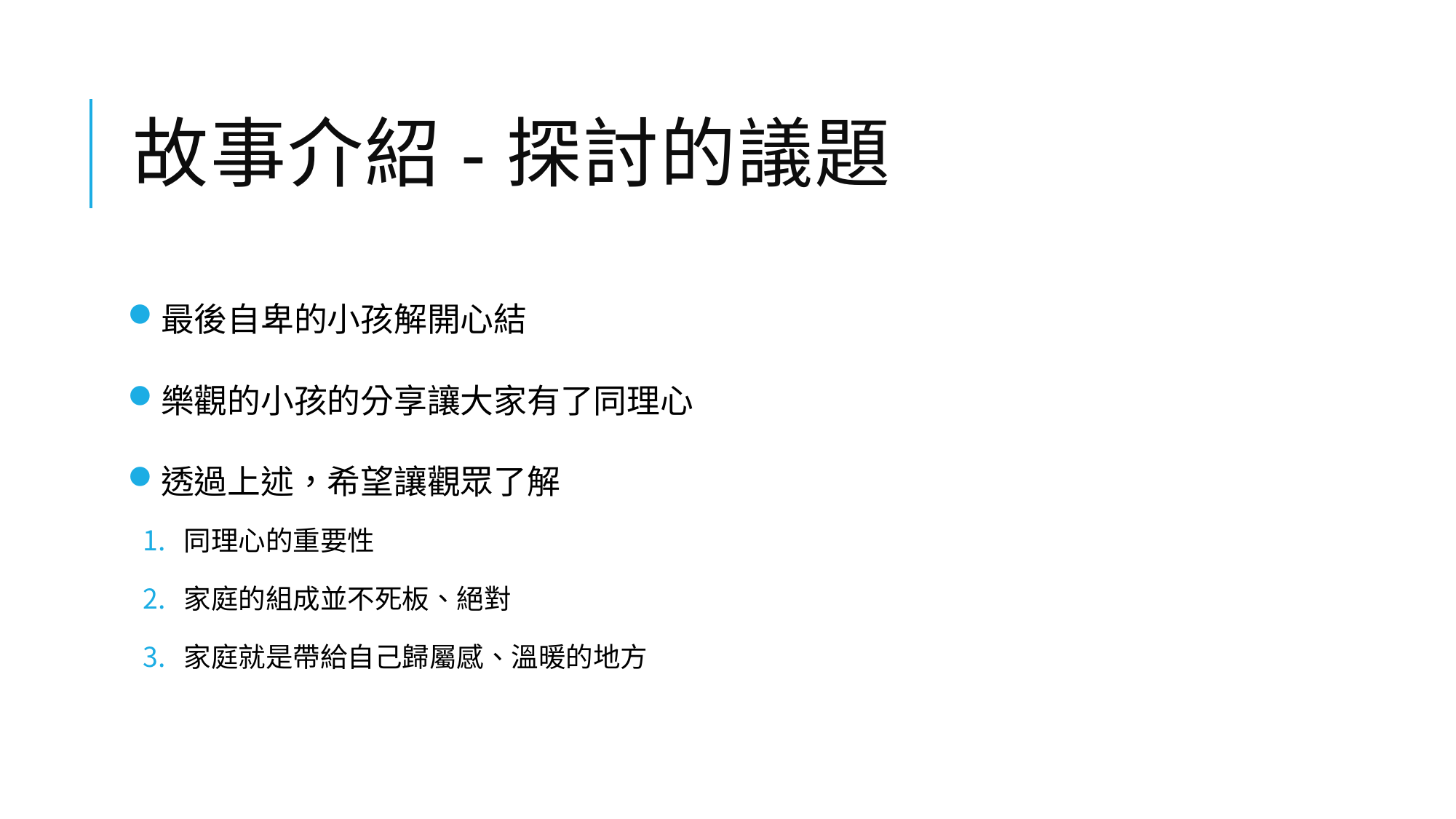

# 故事介紹-探討的議題
最後自卑的小孩解開心結
樂觀的小孩的分享讓大家有了同理心
透過上述，希望讓觀眾了解
同理心的重要性
家庭的組成並不死板、絕對
家庭就是帶給自己歸屬感、溫暖的地方